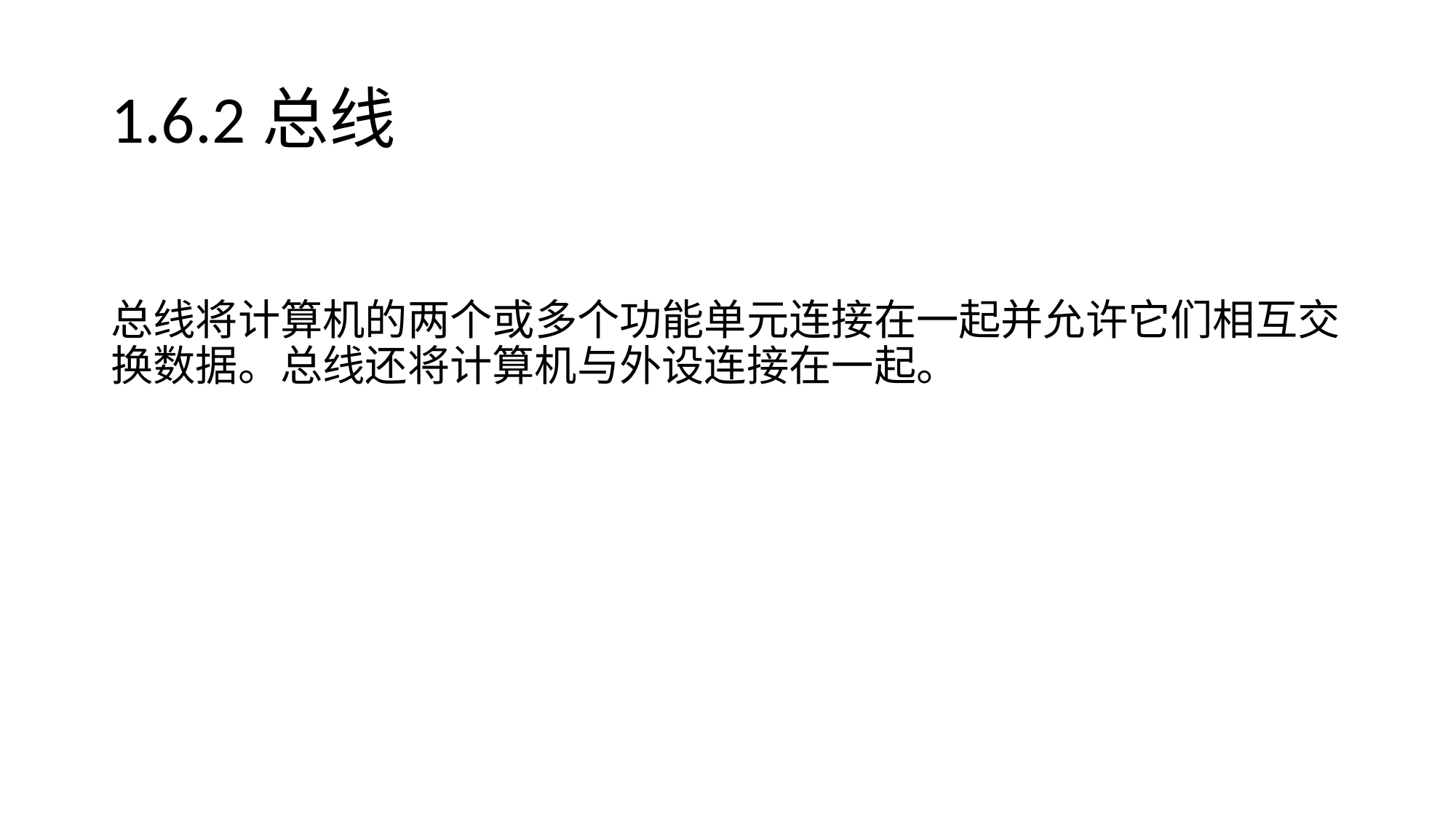

# 1.6.2总线

总线将计算机的两个或多个功能单元连接在一起并允许它们相互交换数据。总线还将计算机与外设连接在一起。